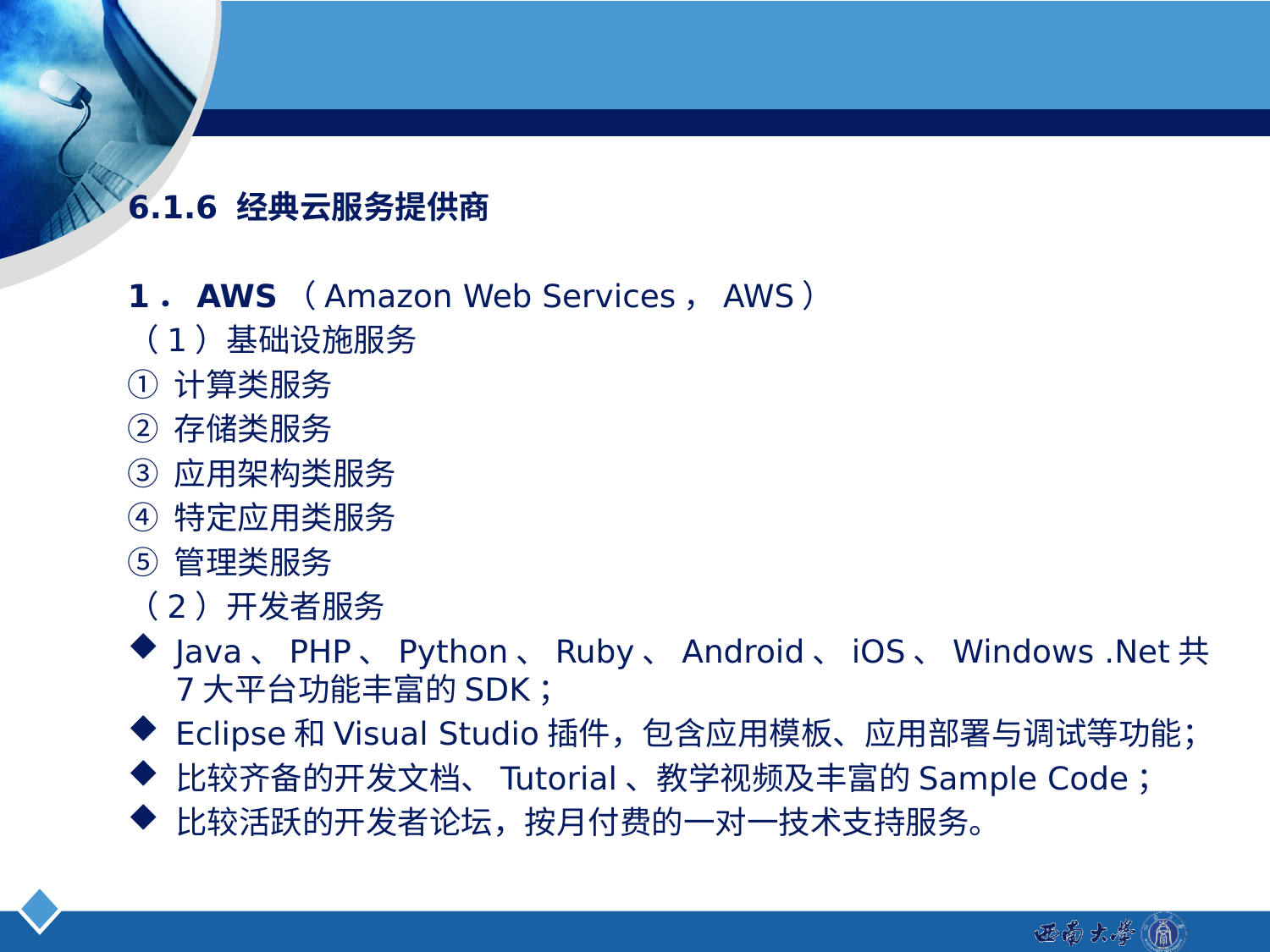

6.1.6 经典云服务提供商

1．AWS（Amazon Web Services，AWS）
（1）基础设施服务
① 计算类服务
② 存储类服务
③ 应用架构类服务
④ 特定应用类服务
⑤ 管理类服务
（2）开发者服务
Java、PHP、Python、Ruby、Android、iOS、Windows .Net共7大平台功能丰富的SDK；
Eclipse和Visual Studio插件，包含应用模板、应用部署与调试等功能；
比较齐备的开发文档、Tutorial、教学视频及丰富的Sample Code；
比较活跃的开发者论坛，按月付费的一对一技术支持服务。